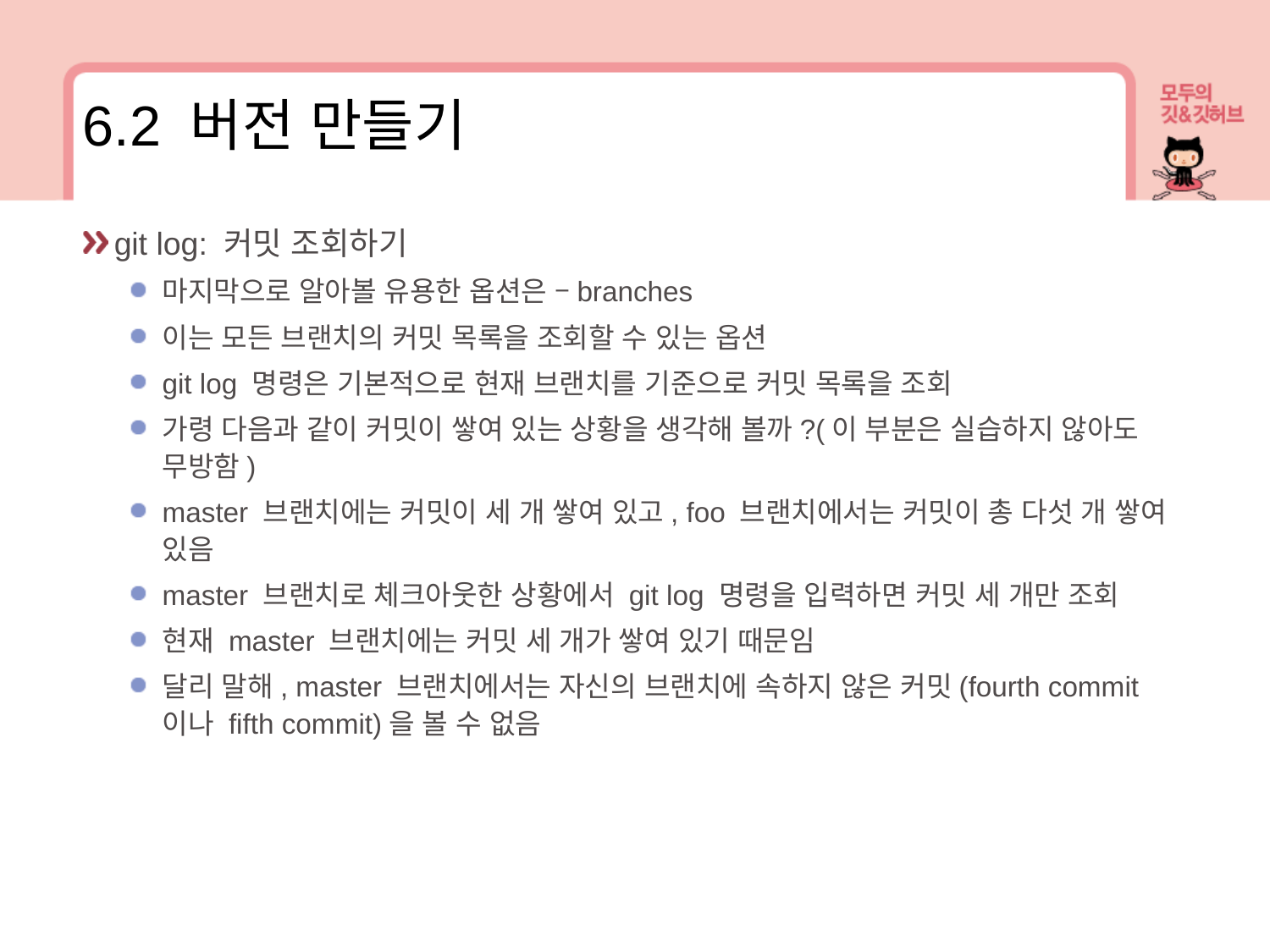

6.2 버전 만들기
git log: 커밋 조회하기
마지막으로 알아볼 유용한 옵션은 –branches
이는 모든 브랜치의 커밋 목록을 조회할 수 있는 옵션
git log 명령은 기본적으로 현재 브랜치를 기준으로 커밋 목록을 조회
가령 다음과 같이 커밋이 쌓여 있는 상황을 생각해 볼까?(이 부분은 실습하지 않아도 무방함)
master 브랜치에는 커밋이 세 개 쌓여 있고, foo 브랜치에서는 커밋이 총 다섯 개 쌓여 있음
master 브랜치로 체크아웃한 상황에서 git log 명령을 입력하면 커밋 세 개만 조회
현재 master 브랜치에는 커밋 세 개가 쌓여 있기 때문임
달리 말해, master 브랜치에서는 자신의 브랜치에 속하지 않은 커밋(fourth commit이나 fifth commit)을 볼 수 없음